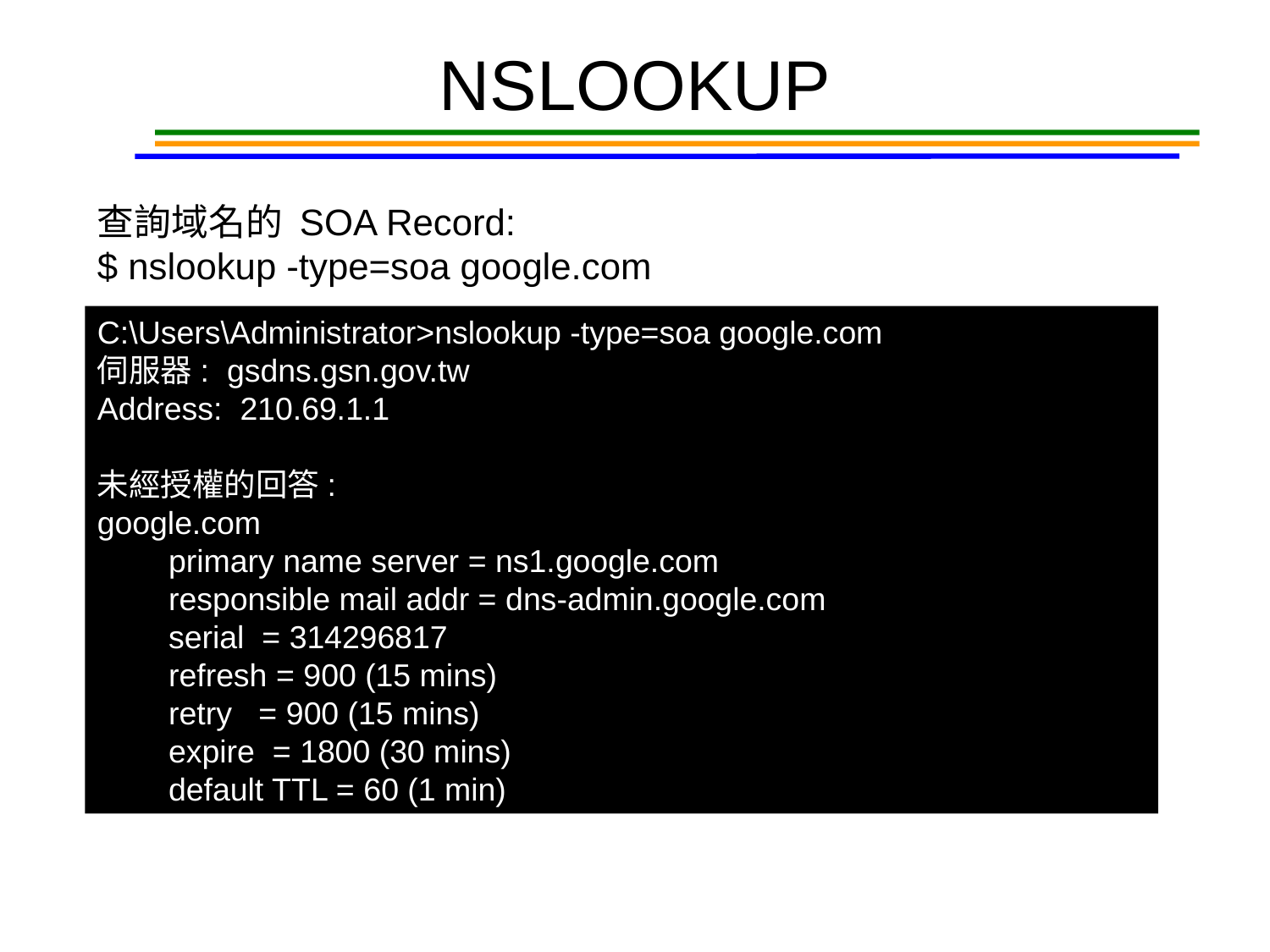

NSLOOKUP
查詢域名的 SOA Record:
$ nslookup -type=soa google.com
C:\Users\Administrator>nslookup -type=soa google.com
伺服器:  gsdns.gsn.gov.tw
Address:  210.69.1.1

未經授權的回答:
google.com
        primary name server = ns1.google.com
        responsible mail addr = dns-admin.google.com
        serial  = 314296817
        refresh = 900 (15 mins)
        retry   = 900 (15 mins)
        expire  = 1800 (30 mins)
        default TTL = 60 (1 min)